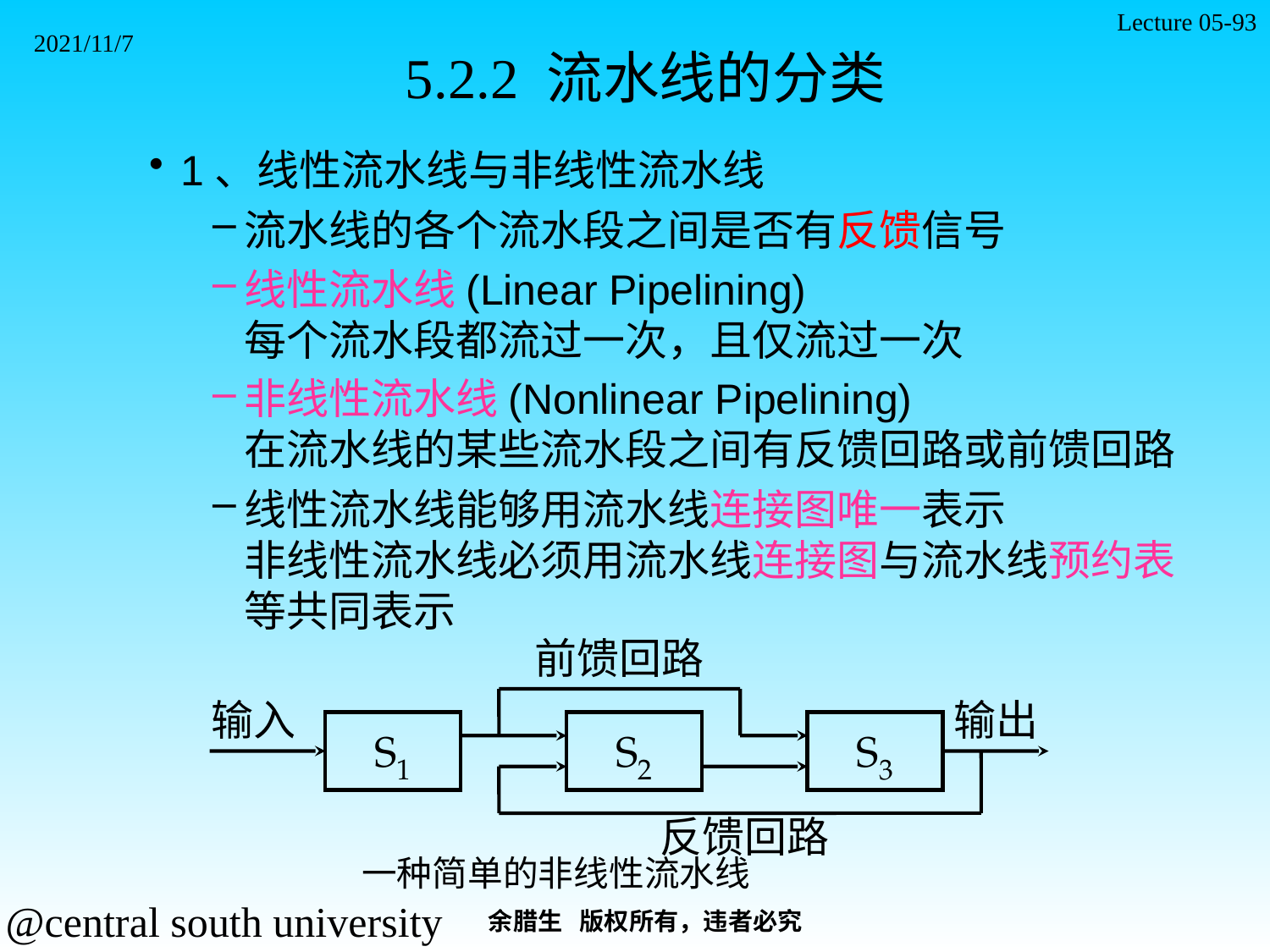

# 5.2.2 流水线的分类
Lecture 05-93
2021/11/7

1、线性流水线与非线性流水线
流水线的各个流水段之间是否有反馈信号
线性流水线(Linear Pipelining)
每个流水段都流过一次，且仅流过一次
非线性流水线(Nonlinear Pipelining)
在流水线的某些流水段之间有反馈回路或前馈回路
线性流水线能够用流水线连接图唯一表示
非线性流水线必须用流水线连接图与流水线预约表等共同表示
前馈回路

输入
输出
S1
S2
S3

反馈回路
一种简单的非线性流水线
余腊生   版权所有，违者必究